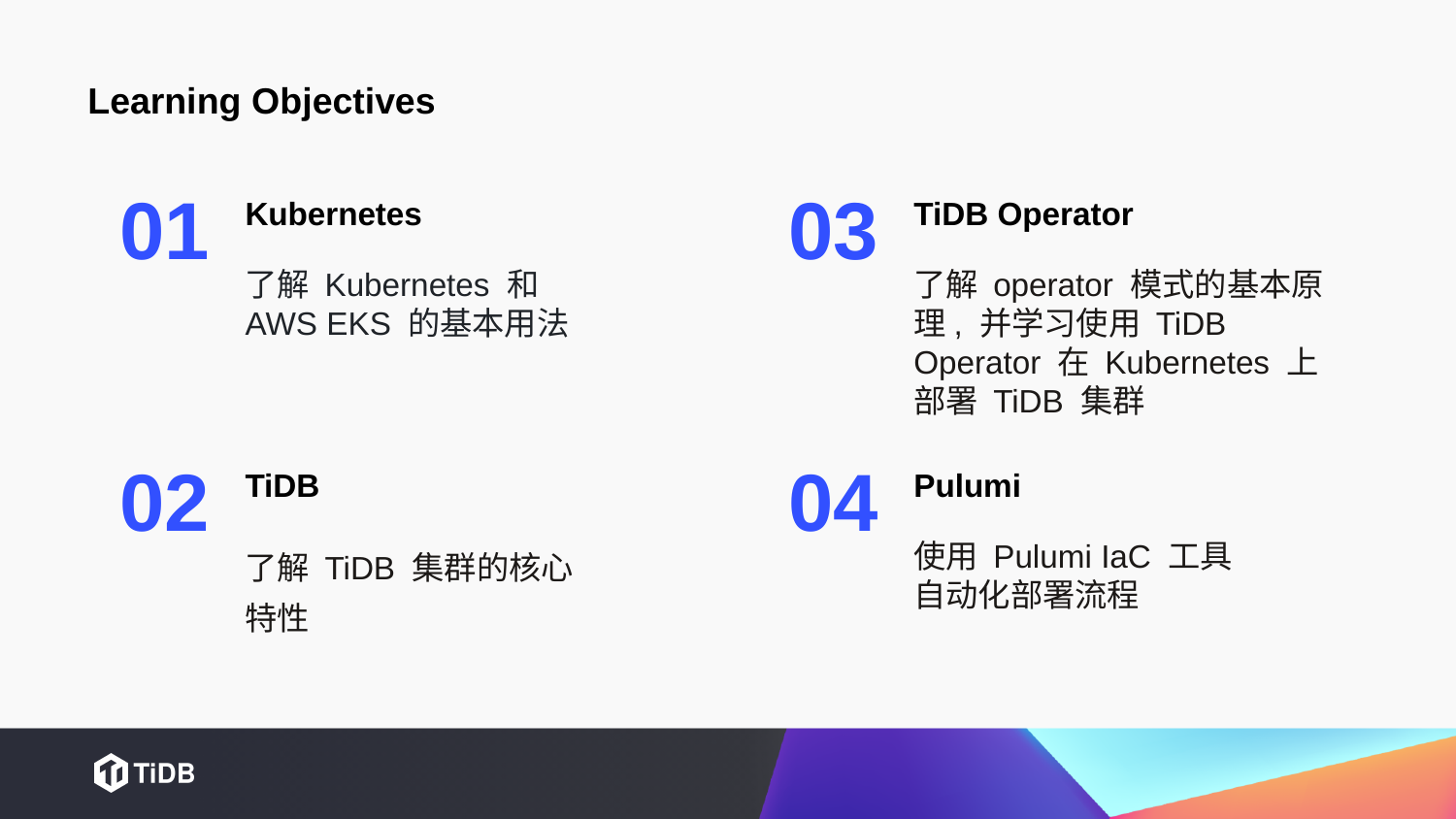

Learning Objectives
01
03
Kubernetes
TiDB Operator
了解 Kubernetes 和 AWS EKS 的基本用法
了解 operator 模式的基本原理, 并学习使用 TiDB Operator 在 Kubernetes 上部署 TiDB 集群

02
04
TiDB
Pulumi
了解 TiDB 集群的核心特性
使用 Pulumi IaC 工具自动化部署流程